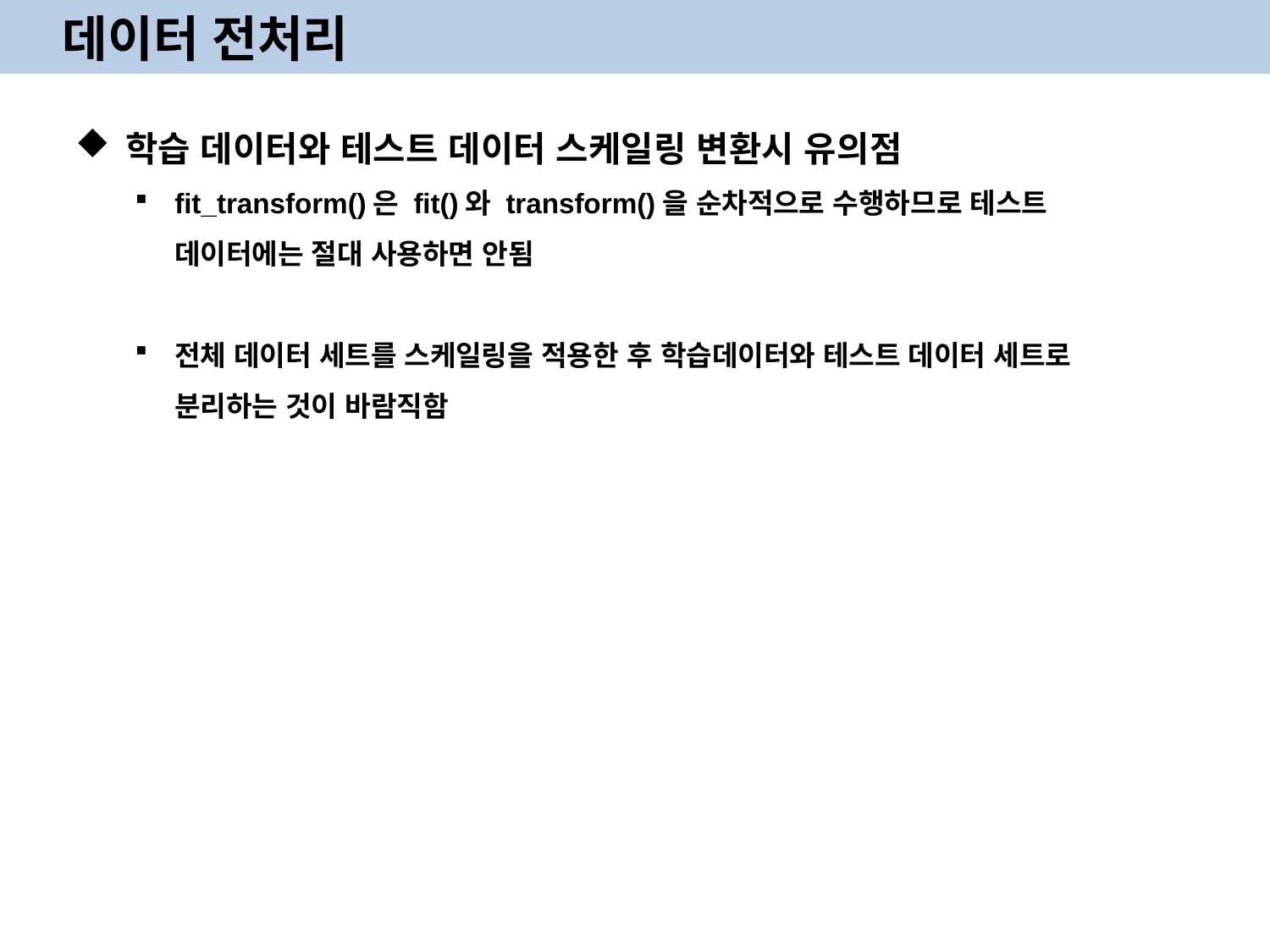

데이터 전처리
학습 데이터와 테스트 데이터 스케일링 변환시 유의점
fit_transform()은 fit()와 transform()을 순차적으로 수행하므로 테스트 데이터에는 절대 사용하면 안됨

전체 데이터 세트를 스케일링을 적용한 후 학습데이터와 테스트 데이터 세트로 분리하는 것이 바람직함